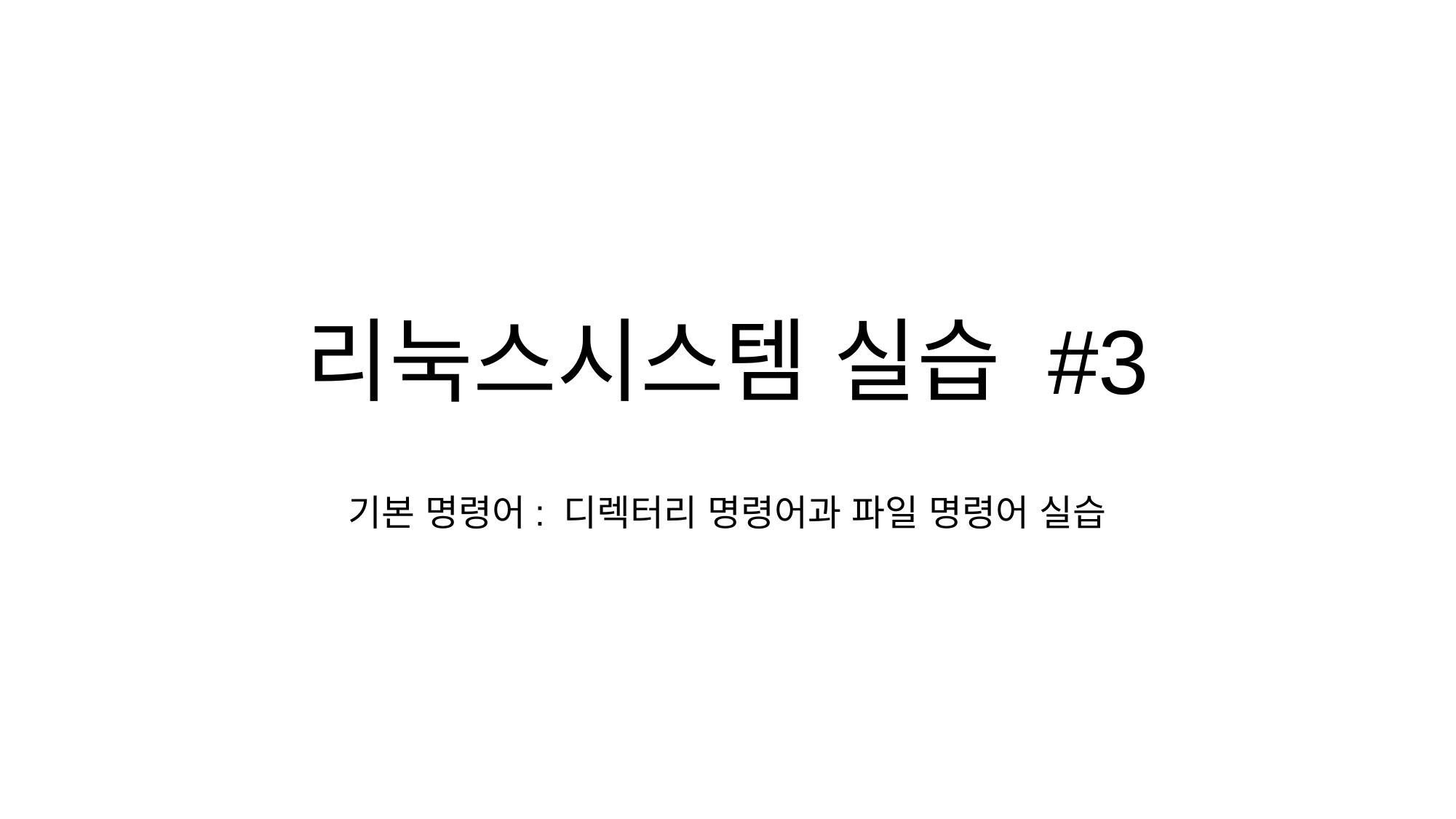

# 리눅스시스템 실습 #3

기본 명령어: 디렉터리 명령어과 파일 명령어 실습